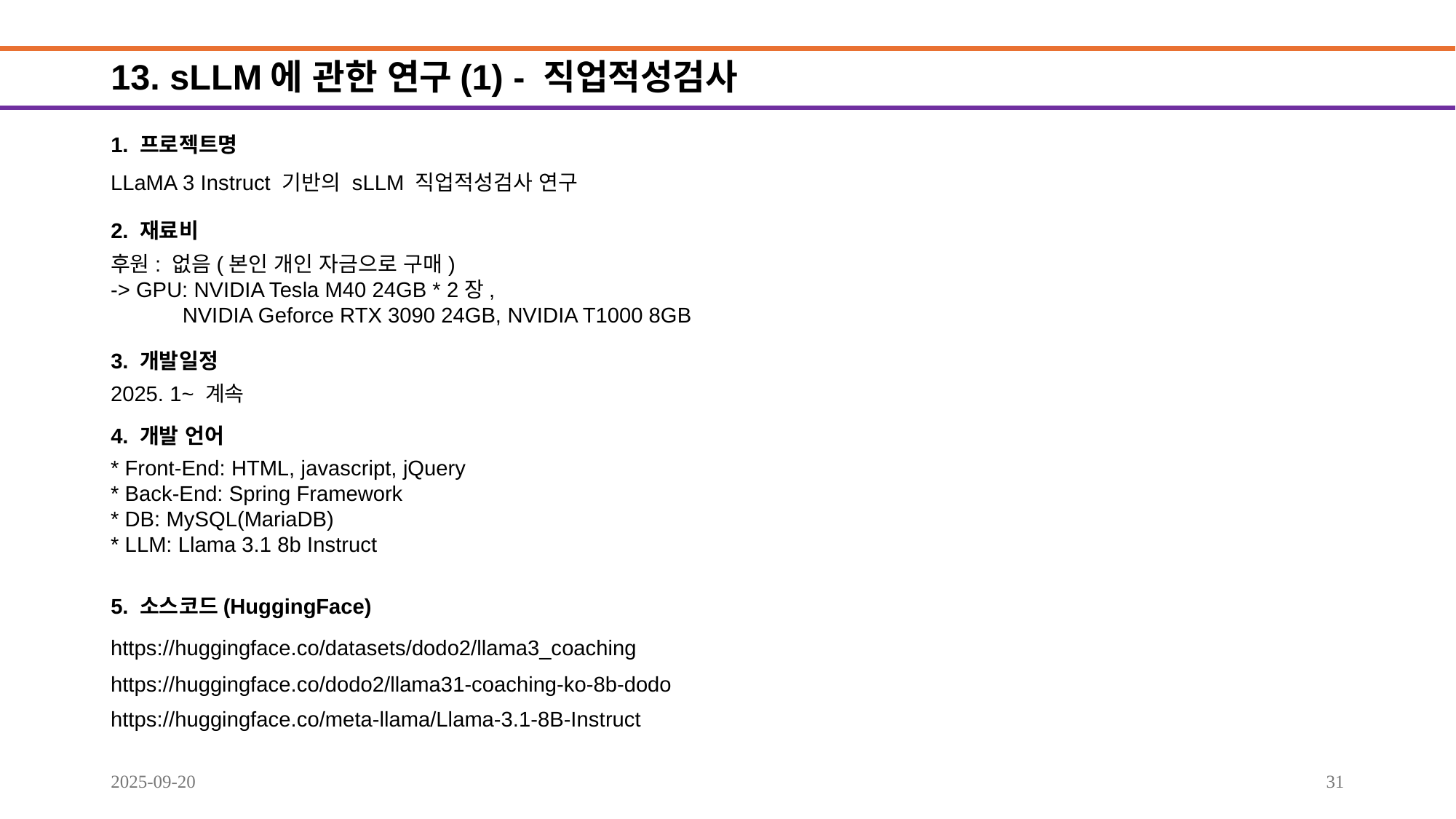

# 13. sLLM에 관한 연구(1) - 직업적성검사
1. 프로젝트명
LLaMA 3 Instruct 기반의 sLLM 직업적성검사 연구
2. 재료비
후원: 없음(본인 개인 자금으로 구매)
-> GPU: NVIDIA Tesla M40 24GB * 2장,
            NVIDIA Geforce RTX 3090 24GB, NVIDIA T1000 8GB
3. 개발일정
2025. 1~ 계속
4. 개발 언어
* Front-End: HTML, javascript, jQuery
* Back-End: Spring Framework
* DB: MySQL(MariaDB)
* LLM: Llama 3.1 8b Instruct
5. 소스코드(HuggingFace)
https://huggingface.co/datasets/dodo2/llama3_coaching
https://huggingface.co/dodo2/llama31-coaching-ko-8b-dodo
https://huggingface.co/meta-llama/Llama-3.1-8B-Instruct
2025-09-20
31